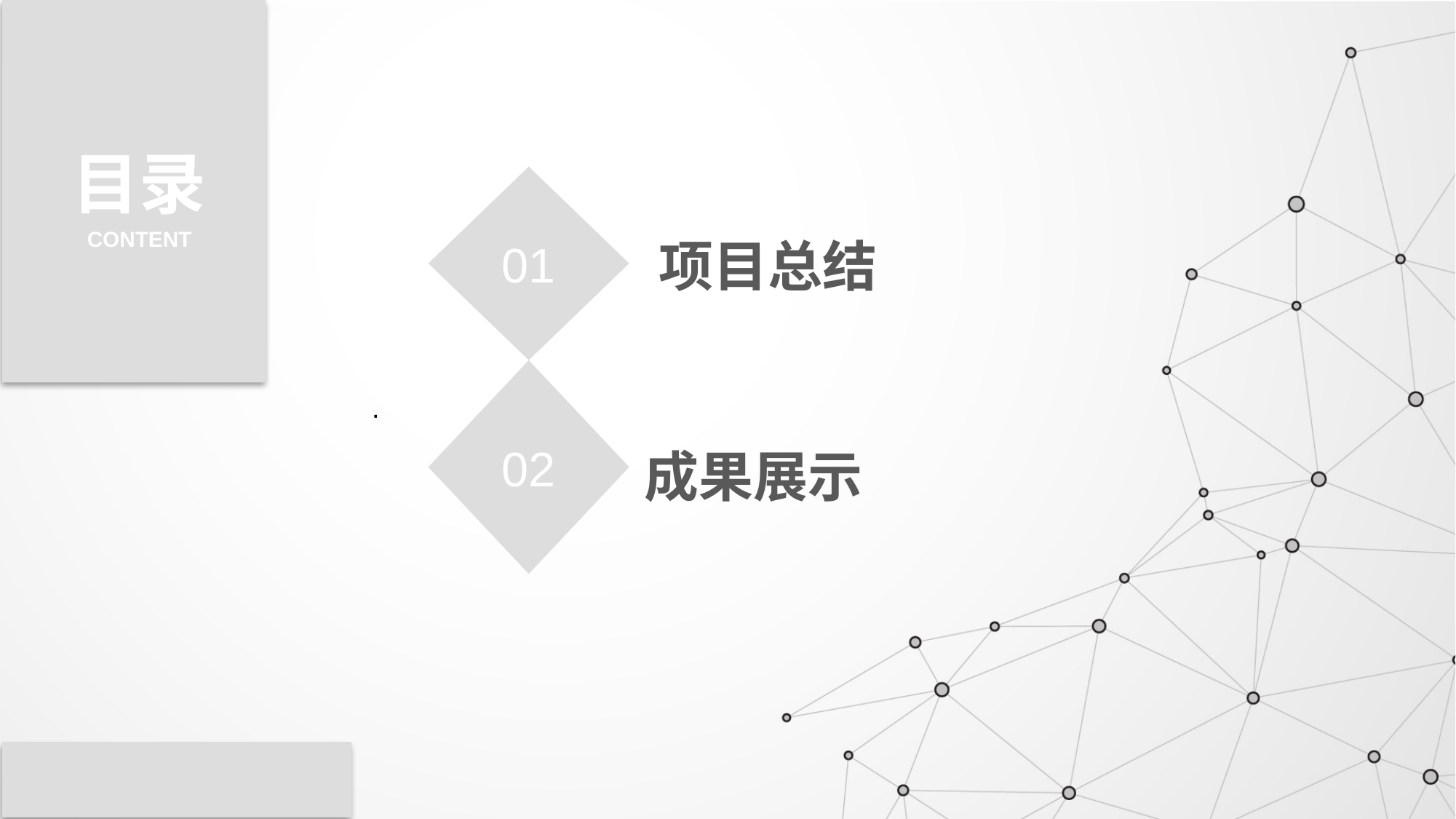

目录
CONTENT
01
 项目总结
02

成果展示
·